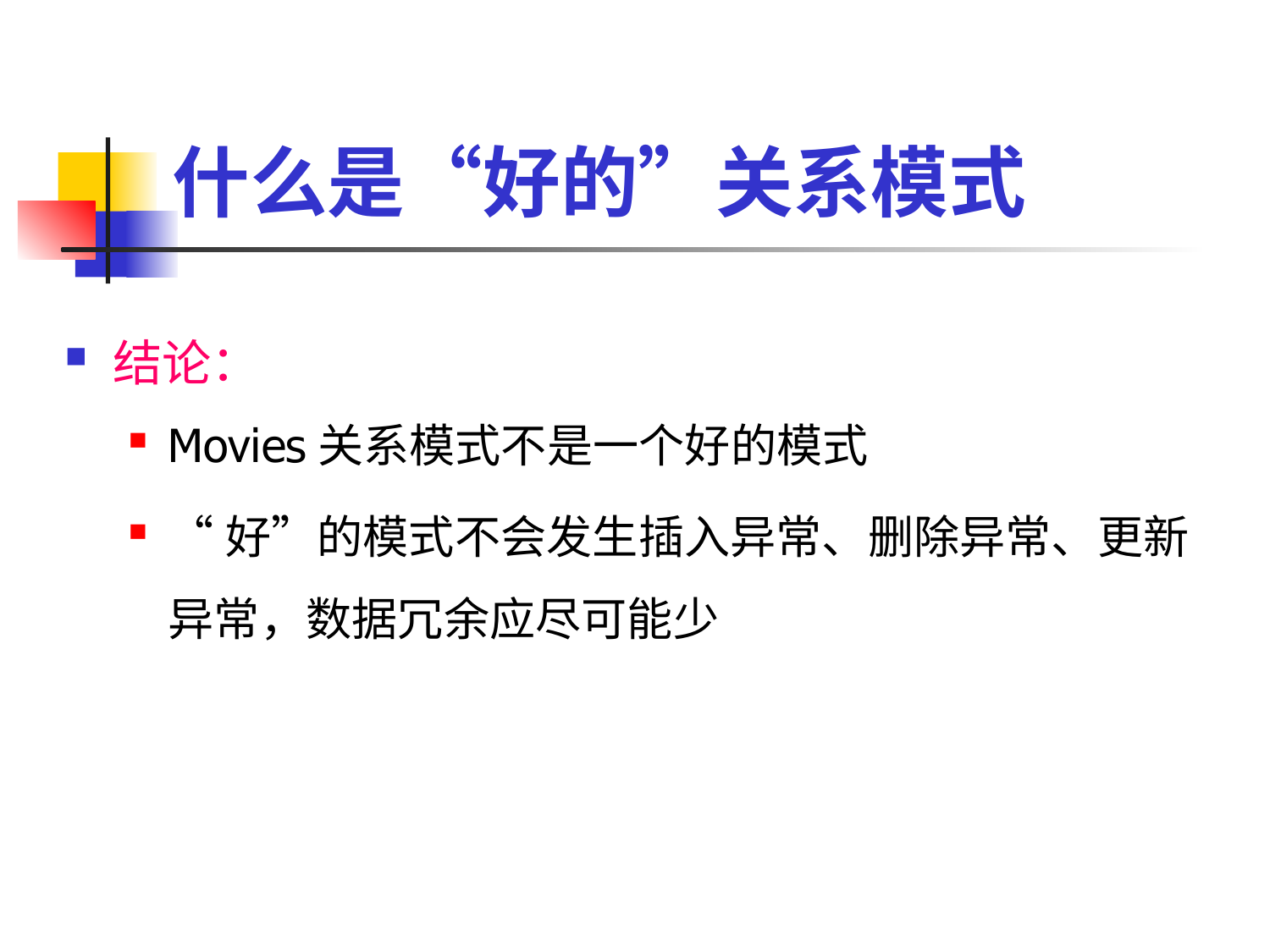

# 什么是“好的”关系模式
结论：
Movies关系模式不是一个好的模式
“好”的模式不会发生插入异常、删除异常、更新异常，数据冗余应尽可能少